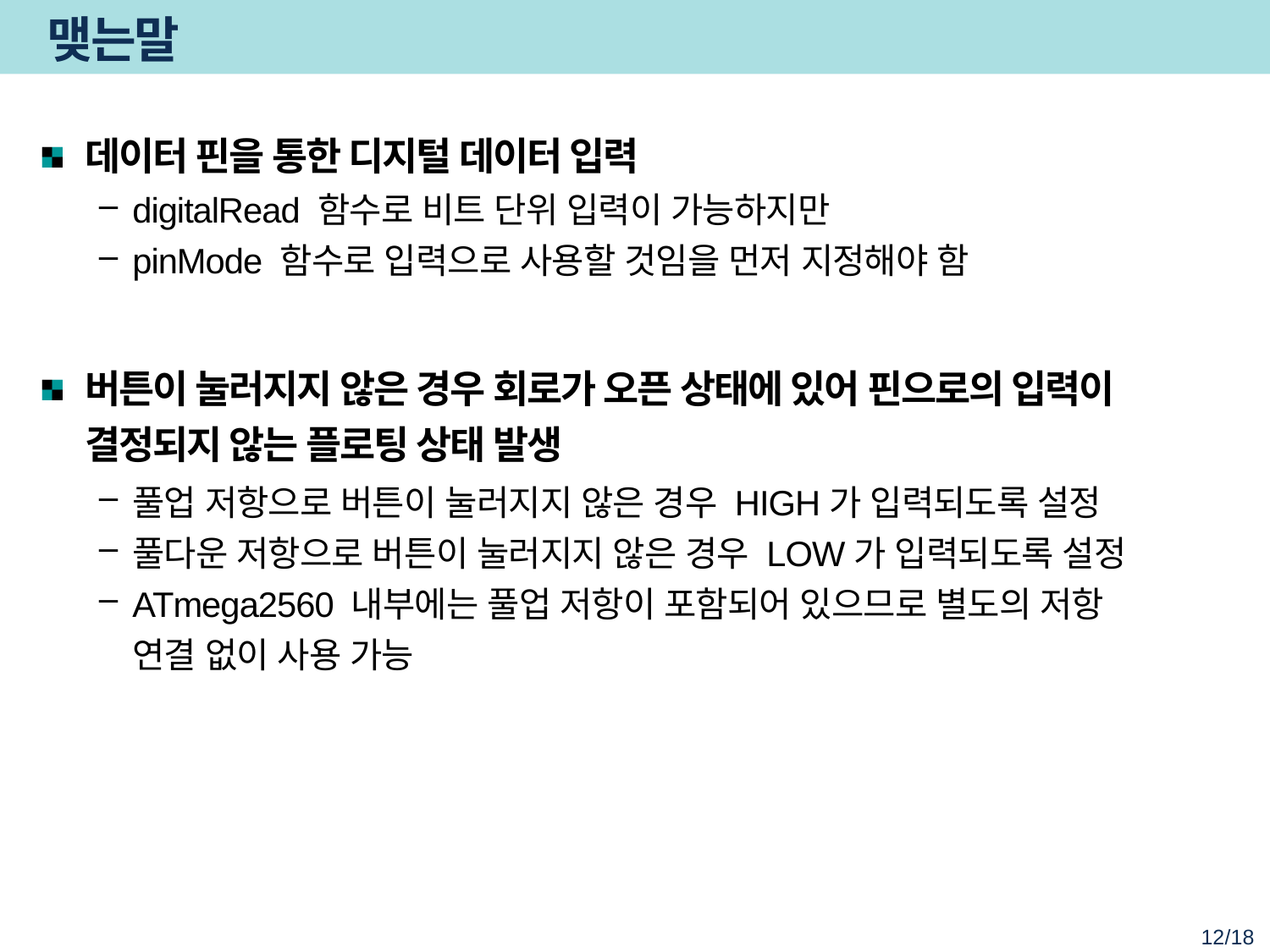

# 맺는말
데이터 핀을 통한 디지털 데이터 입력
digitalRead 함수로 비트 단위 입력이 가능하지만
pinMode 함수로 입력으로 사용할 것임을 먼저 지정해야 함
버튼이 눌러지지 않은 경우 회로가 오픈 상태에 있어 핀으로의 입력이 결정되지 않는 플로팅 상태 발생
풀업 저항으로 버튼이 눌러지지 않은 경우 HIGH가 입력되도록 설정
풀다운 저항으로 버튼이 눌러지지 않은 경우 LOW가 입력되도록 설정
ATmega2560 내부에는 풀업 저항이 포함되어 있으므로 별도의 저항 연결 없이 사용 가능